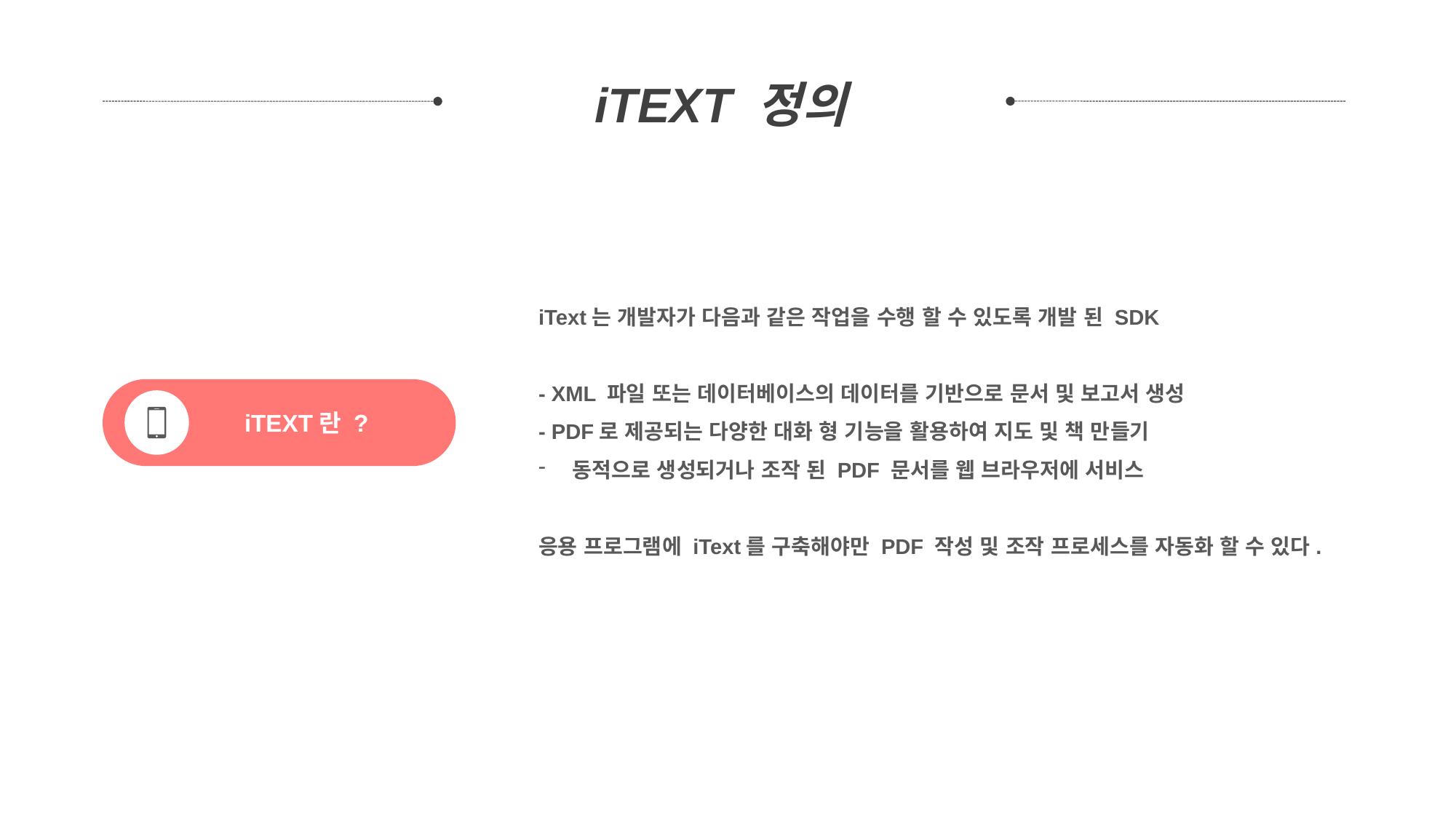

iTEXT 정의
iText는 개발자가 다음과 같은 작업을 수행 할 수 있도록 개발 된 SDK

- XML 파일 또는 데이터베이스의 데이터를 기반으로 문서 및 보고서 생성
- PDF로 제공되는 다양한 대화 형 기능을 활용하여 지도 및 책 만들기
동적으로 생성되거나 조작 된 PDF 문서를 웹 브라우저에 서비스

응용 프로그램에 iText를 구축해야만 PDF 작성 및 조작 프로세스를 자동화 할 수 있다.
iTEXT란 ?